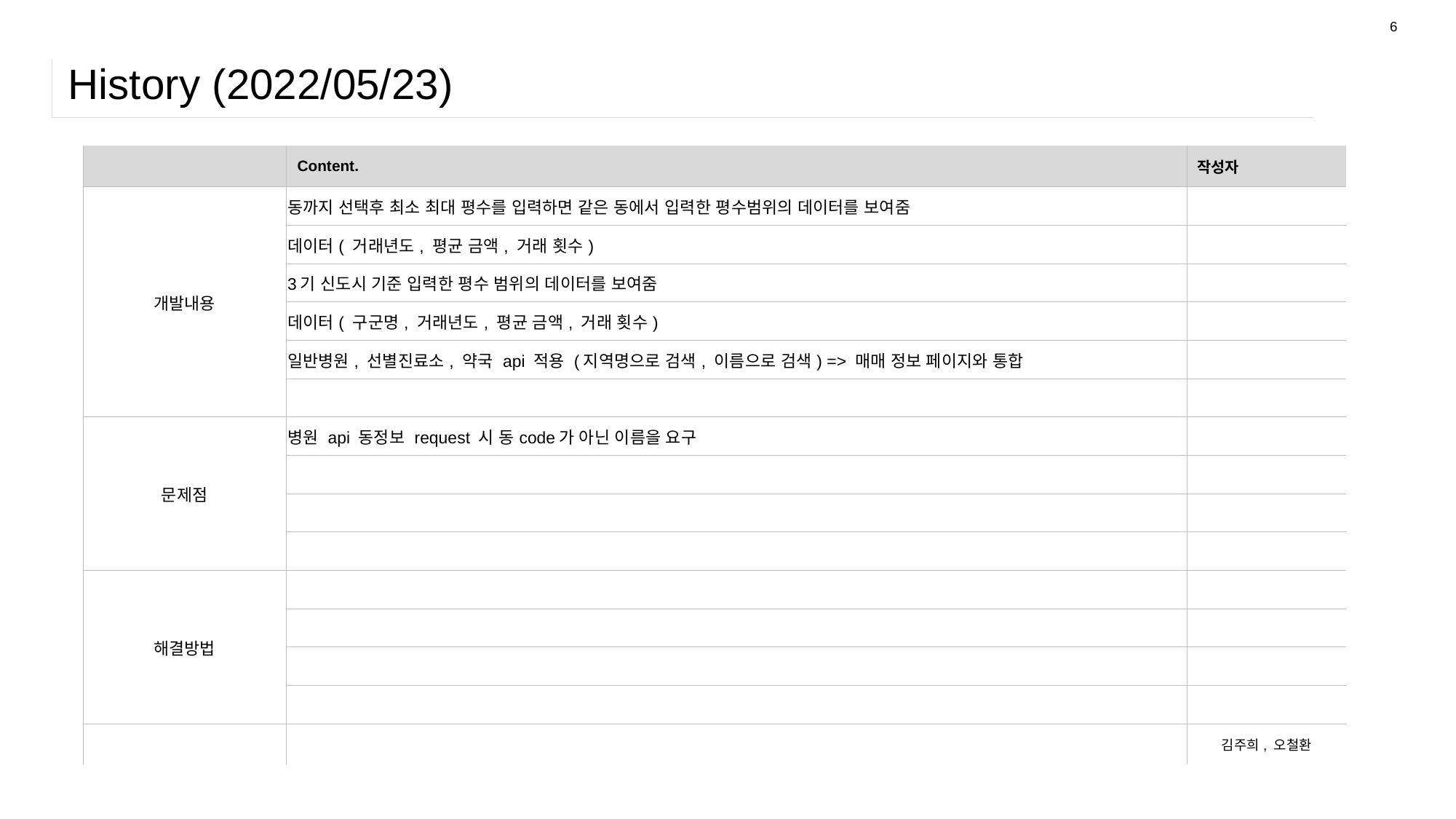

6
# History (2022/05/23)
|  | Content. | 작성자 |
| --- | --- | --- |
| 개발내용 | 동까지 선택후 최소 최대 평수를 입력하면 같은 동에서 입력한 평수범위의 데이터를 보여줌 |  |
|  | 데이터( 거래년도, 평균 금액, 거래 횟수) |  |
|  | 3기 신도시 기준 입력한 평수 범위의 데이터를 보여줌 |  |
|  | 데이터( 구군명, 거래년도, 평균 금액, 거래 횟수) |  |
|  | 일반병원, 선별진료소, 약국 api 적용 (지역명으로 검색, 이름으로 검색) => 매매 정보 페이지와 통합 |  |
|  |  |  |
| 문제점 | 병원 api 동정보 request 시 동code가 아닌 이름을 요구 |  |
|  |  |  |
|  |  |  |
|  |  |  |
| 해결방법 |  |  |
|  |  |  |
|  |  |  |
|  |  |  |
|  |  | 김주희, 오철환 |